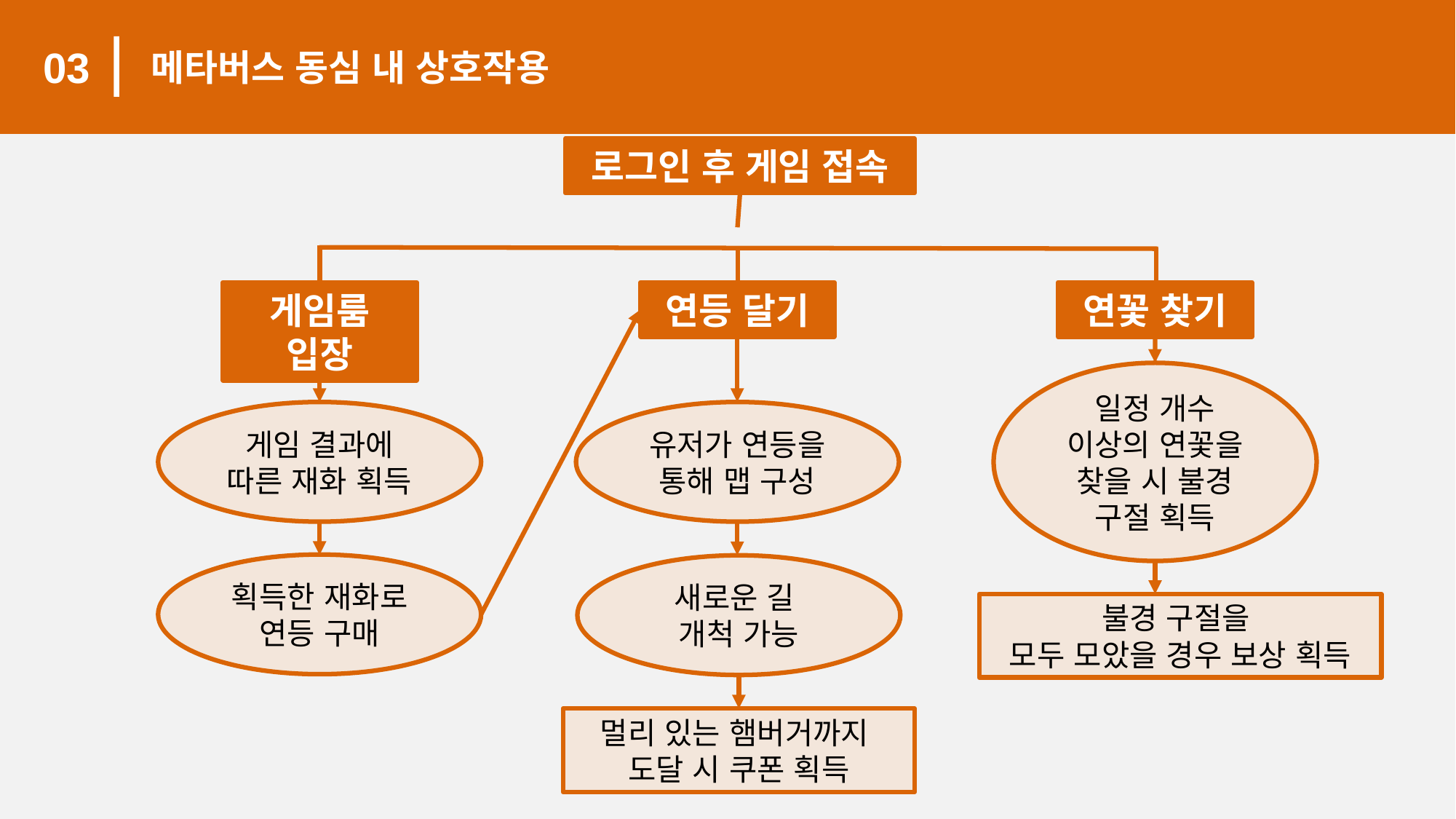

03

메타버스 동심 내 상호작용
ae동국
로그인 후 게임 접속
연꽃 찾기
게임룸 입장
연등 달기
일정 개수 이상의 연꽃을 찾을 시 불경 구절 획득
게임 결과에 따른 재화 획득
유저가 연등을 통해 맵 구성
획득한 재화로 연등 구매
새로운 길
개척 가능
불경 구절을
모두 모았을 경우 보상 획득
멀리 있는 햄버거까지
도달 시 쿠폰 획득